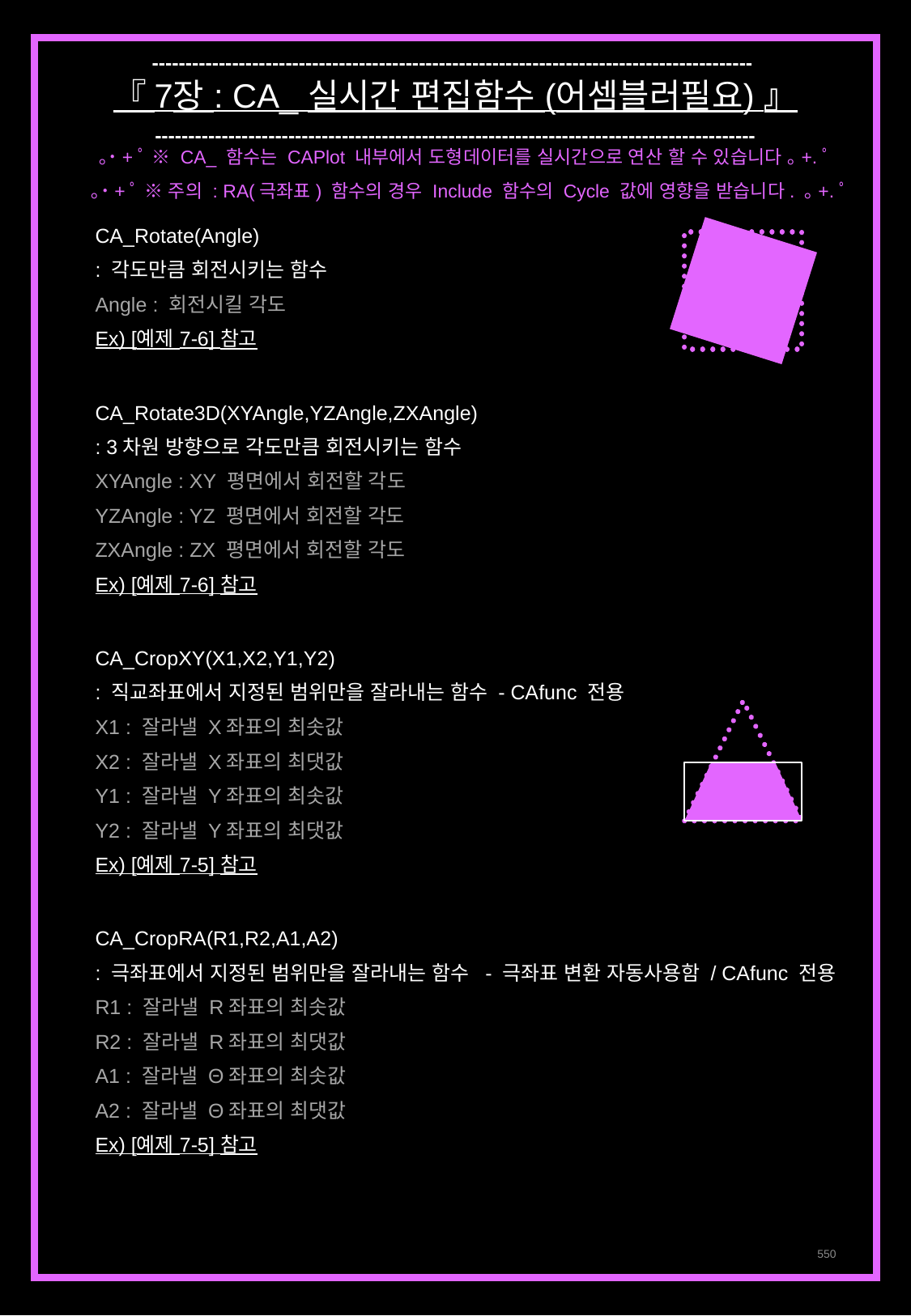

------------------------------------------------------------------------------------------
『 7장 : CA_ 실시간 편집함수 (어셈블러필요) 』
------------------------------------------------------------------------------------------
｡˙+ﾟ ※ CA_ 함수는 CAPlot 내부에서 도형데이터를 실시간으로 연산 할 수 있습니다 ｡+.ﾟ
｡˙+ﾟ ※ 주의 : RA(극좌표) 함수의 경우 Include 함수의 Cycle 값에 영향을 받습니다. ｡+.ﾟ
CA_Rotate(Angle)
: 각도만큼 회전시키는 함수
Angle : 회전시킬 각도
Ex) [예제 7-6] 참고

CA_Rotate3D(XYAngle,YZAngle,ZXAngle)
: 3차원 방향으로 각도만큼 회전시키는 함수
XYAngle : XY 평면에서 회전할 각도
YZAngle : YZ 평면에서 회전할 각도
ZXAngle : ZX 평면에서 회전할 각도
Ex) [예제 7-6] 참고

CA_CropXY(X1,X2,Y1,Y2)
: 직교좌표에서 지정된 범위만을 잘라내는 함수 - CAfunc 전용
X1 : 잘라낼 X좌표의 최솟값
X2 : 잘라낼 X좌표의 최댓값
Y1 : 잘라낼 Y좌표의 최솟값
Y2 : 잘라낼 Y좌표의 최댓값
Ex) [예제 7-5] 참고

CA_CropRA(R1,R2,A1,A2)
: 극좌표에서 지정된 범위만을 잘라내는 함수  - 극좌표 변환 자동사용함 / CAfunc 전용
R1 : 잘라낼 R좌표의 최솟값
R2 : 잘라낼 R좌표의 최댓값
A1 : 잘라낼 Θ좌표의 최솟값
A2 : 잘라낼 Θ좌표의 최댓값
Ex) [예제 7-5] 참고

550